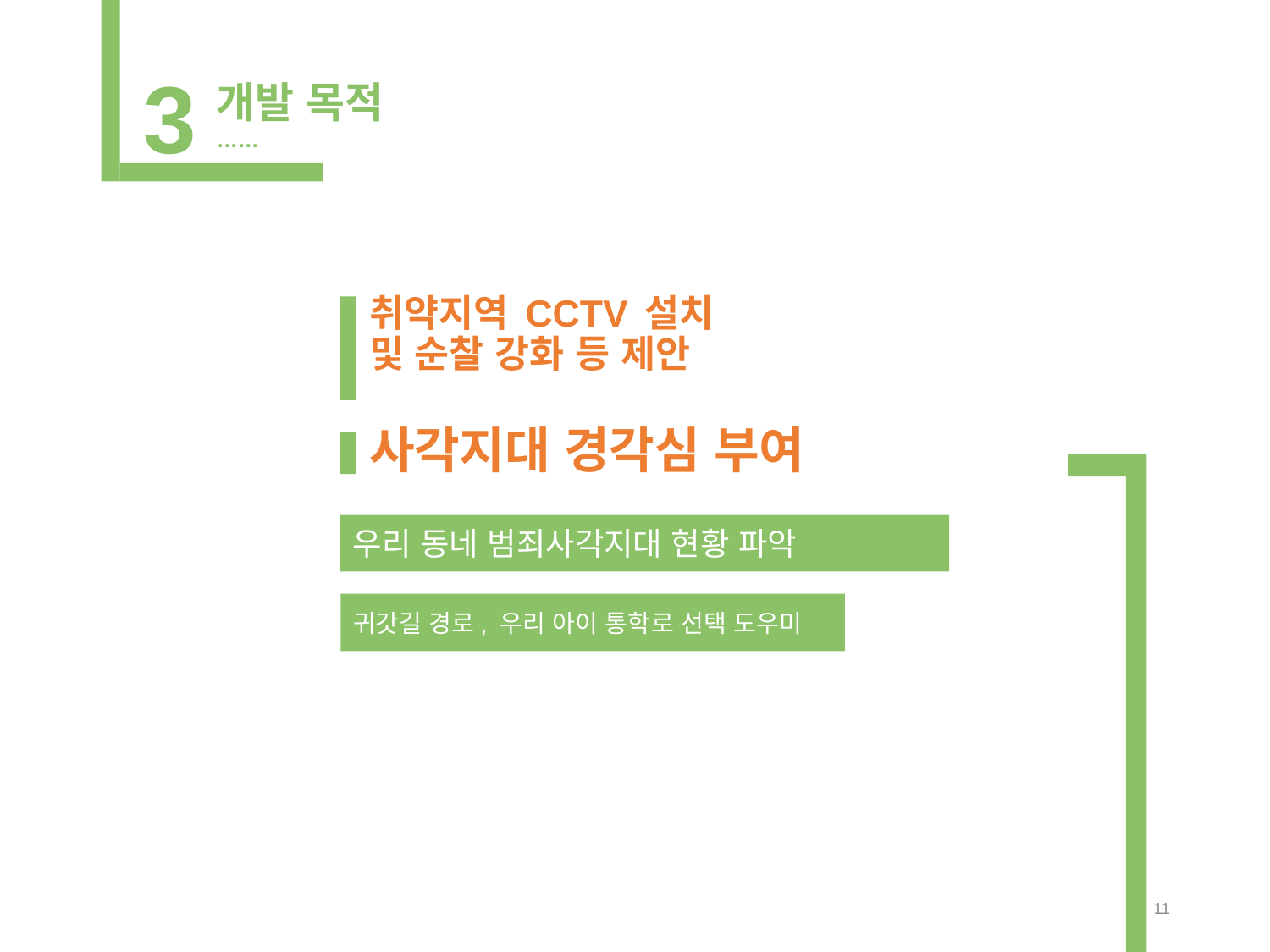

3
개발 목적
……

# 취약지역 CCTV 설치 및 순찰 강화 등 제안

사각지대 경각심 부여

우리 동네 범죄사각지대 현황 파악
귀갓길 경로, 우리 아이 통학로 선택 도우미
11